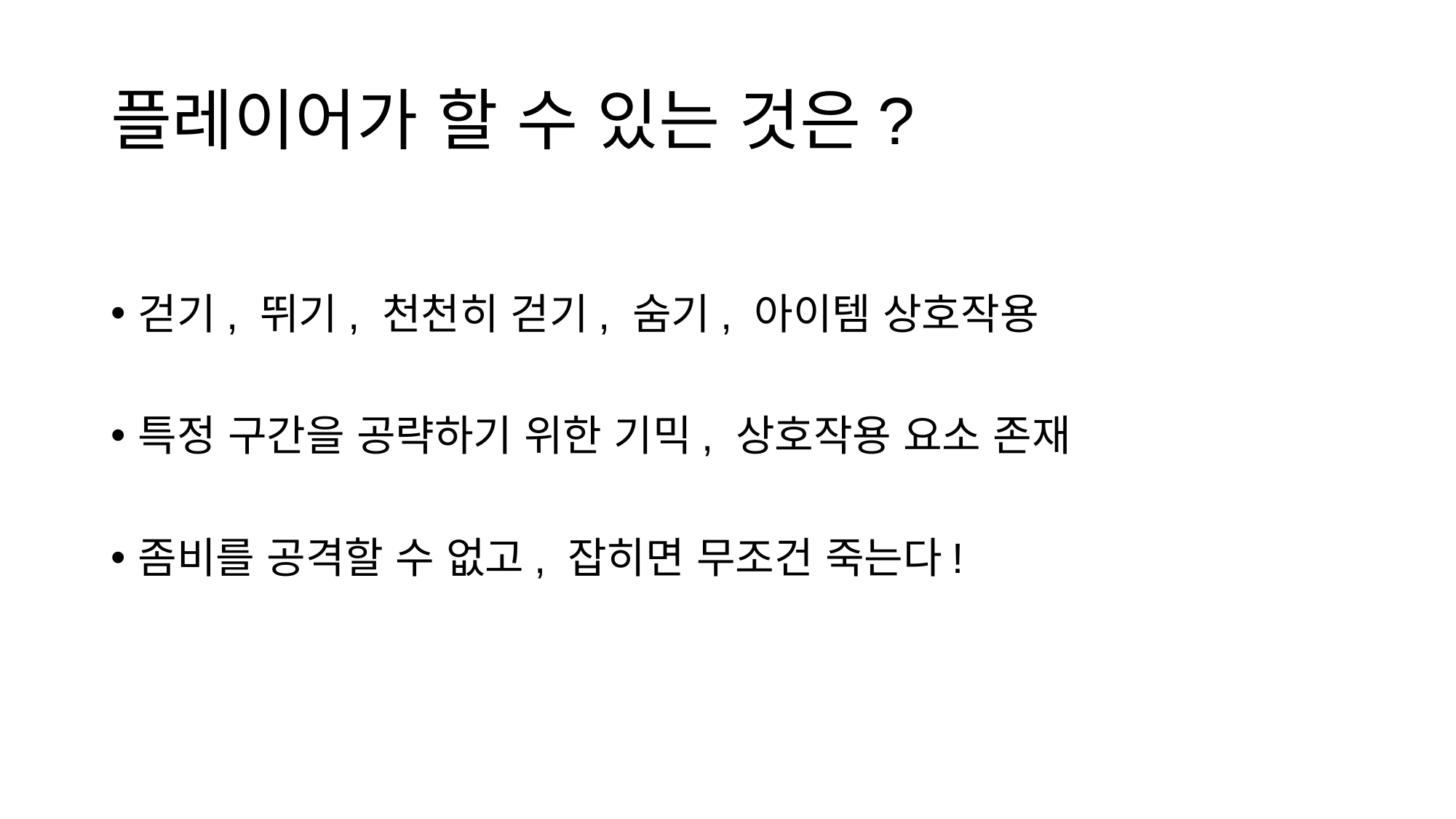

# 플레이어가 할 수 있는 것은?
걷기, 뛰기, 천천히 걷기, 숨기, 아이템 상호작용

특정 구간을 공략하기 위한 기믹, 상호작용 요소 존재

좀비를 공격할 수 없고, 잡히면 무조건 죽는다!